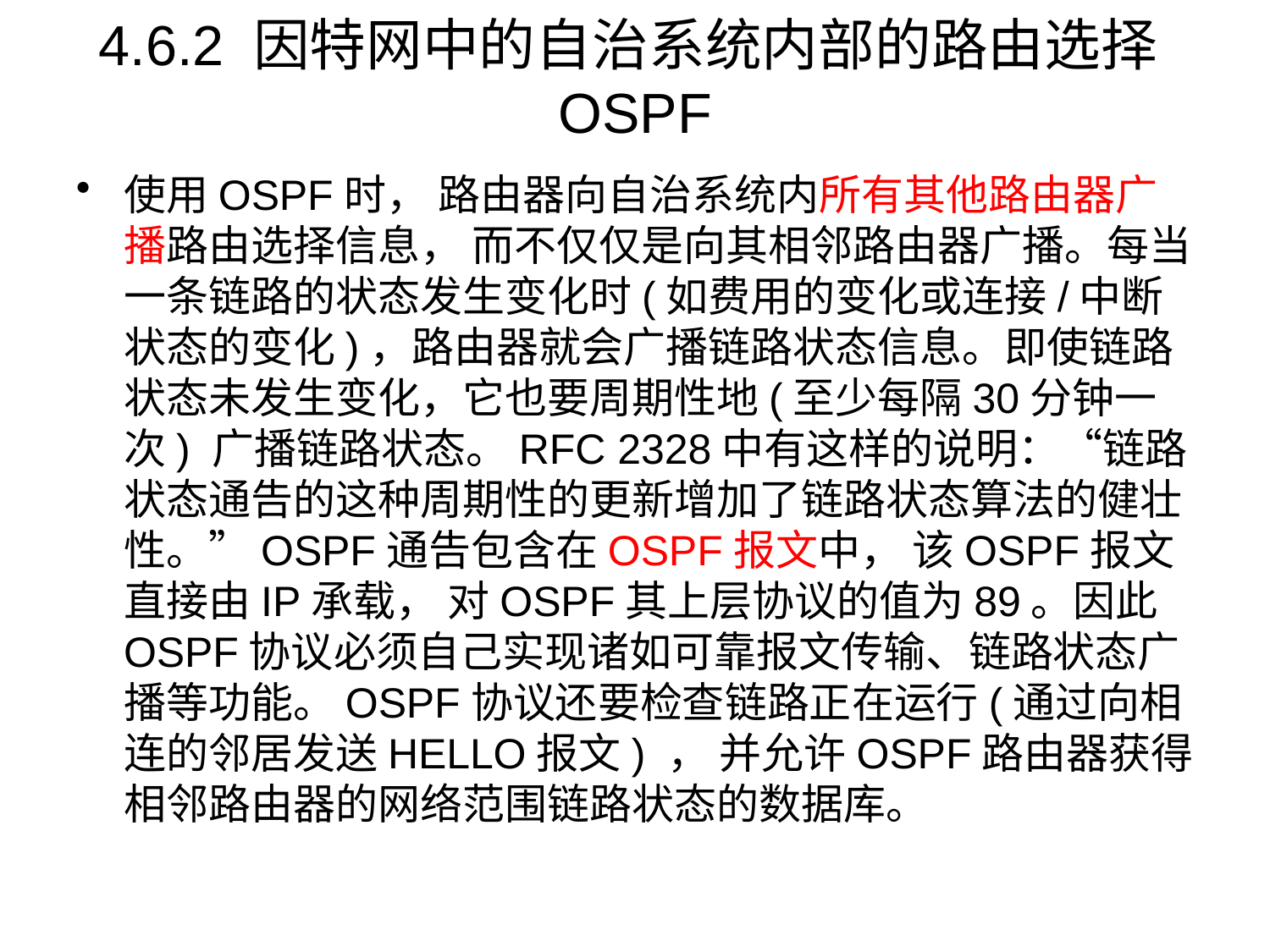

# 4.6.2 因特网中的自治系统内部的路由选择OSPF
使用OSPF时， 路由器向自治系统内所有其他路由器广播路由选择信息， 而不仅仅是向其相邻路由器广播。每当一条链路的状态发生变化时(如费用的变化或连接/中断状态的变化)，路由器就会广播链路状态信息。即使链路状态未发生变化，它也要周期性地(至少每隔30分钟一次) 广播链路状态。RFC 2328中有这样的说明：“链路状态通告的这种周期性的更新增加了链路状态算法的健壮性。”OSPF通告包含在OSPF报文中， 该OSPF报文直接由IP承载， 对OSPF其上层协议的值为89。因此OSPF协议必须自己实现诸如可靠报文传输、链路状态广播等功能。OSPF协议还要检查链路正在运行(通过向相连的邻居发送HELLO报文) ， 并允许OSPF路由器获得相邻路由器的网络范围链路状态的数据库。